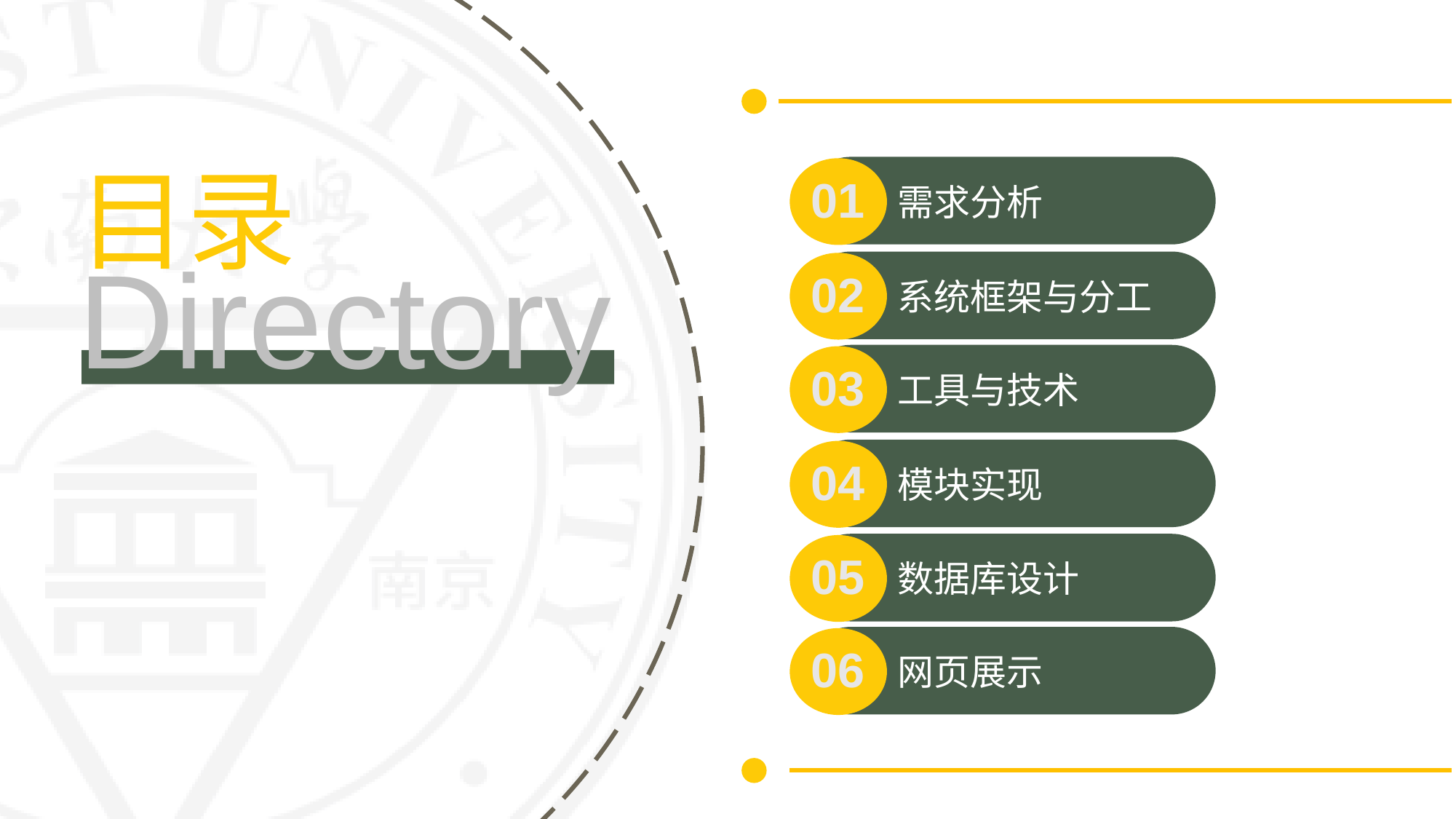

目录

01
需求分析
Directory

02
系统框架与分工

03
工具与技术

04
模块实现

05
数据库设计

06
网页展示